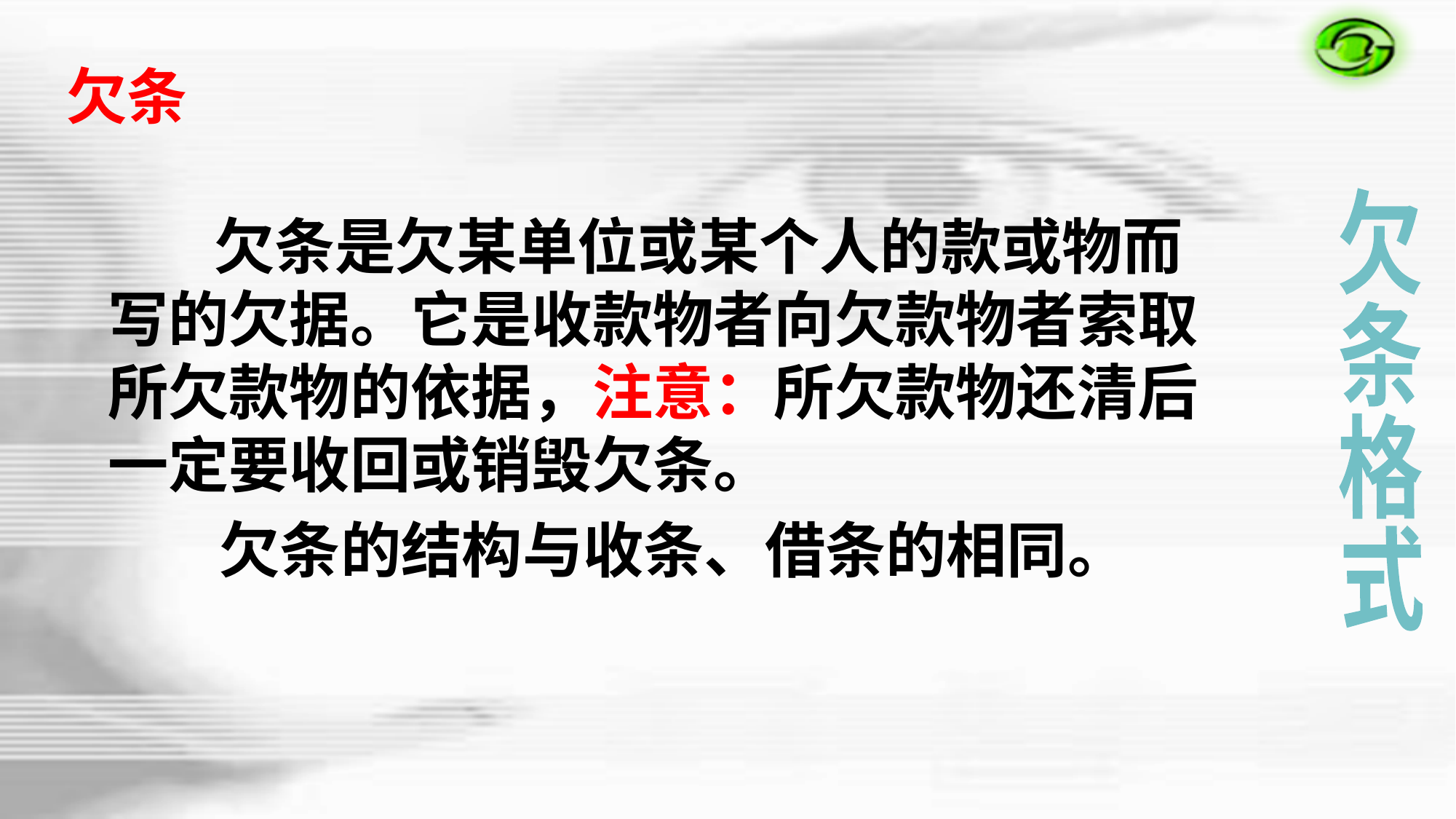

欠条
欠
条
格
式
           欠条是欠某单位或某个人的款或物而写的欠据。它是收款物者向欠款物者索取所欠款物的依据，注意：所欠款物还清后一定要收回或销毁欠条。
          欠条的结构与收条、借条的相同。